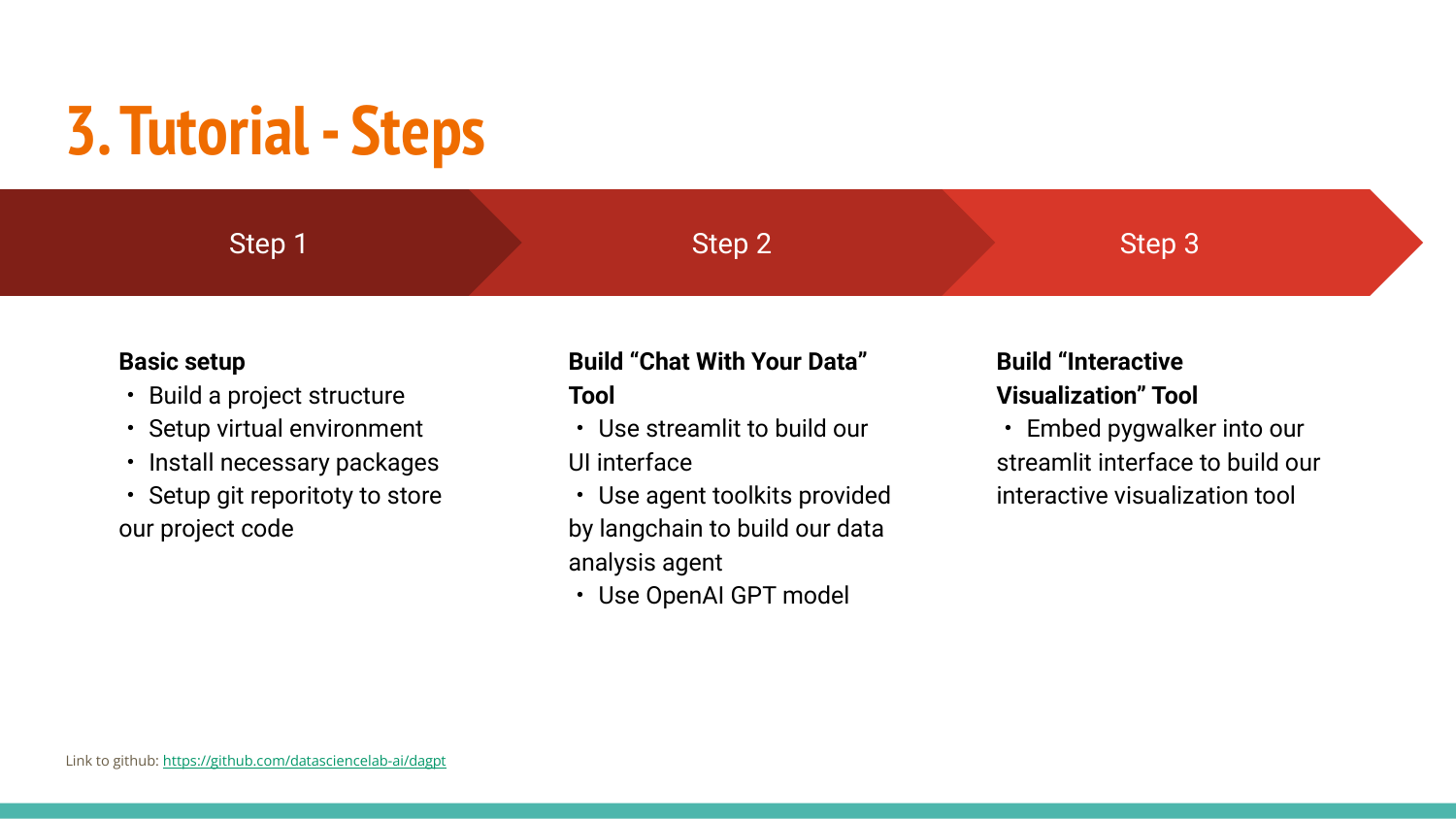

# 3. Tutorial - Steps
Step 2
Build “Chat With Your Data” Tool
・Use streamlit to build our UI interface
・Use agent toolkits provided by langchain to build our data analysis agent
・Use OpenAI GPT model
Step 3
Build “Interactive Visualization” Tool
・Embed pygwalker into our streamlit interface to build our interactive visualization tool
Step 1
Basic setup
・Build a project structure
・Setup virtual environment
・Install necessary packages
・Setup git reporitoty to store our project code

Link to github: https://github.com/datasciencelab-ai/dagpt